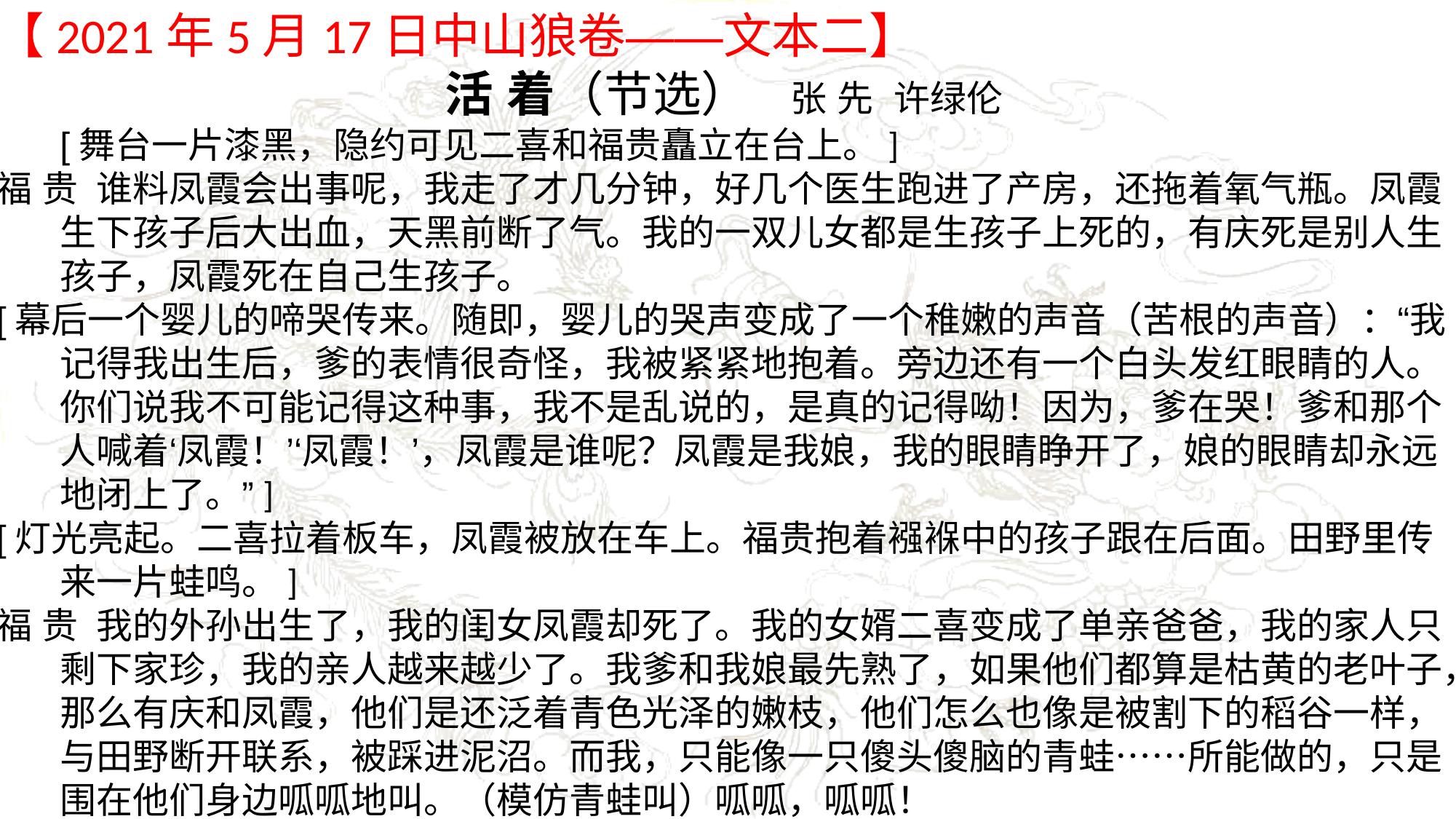

【2021年5月17日中山狼卷——文本二】
活 着（节选）    张 先  许绿伦
[舞台一片漆黑，隐约可见二喜和福贵矗立在台上。]
福 贵  谁料凤霞会出事呢，我走了才几分钟，好几个医生跑进了产房，还拖着氧气瓶。凤霞生下孩子后大出血，天黑前断了气。我的一双儿女都是生孩子上死的，有庆死是别人生孩子，凤霞死在自己生孩子。
[幕后一个婴儿的啼哭传来。随即，婴儿的哭声变成了一个稚嫩的声音（苦根的声音）：“我记得我出生后，爹的表情很奇怪，我被紧紧地抱着。旁边还有一个白头发红眼睛的人。你们说我不可能记得这种事，我不是乱说的，是真的记得呦！因为，爹在哭！爹和那个人喊着‘凤霞！’‘凤霞！’，凤霞是谁呢？凤霞是我娘，我的眼睛睁开了，娘的眼睛却永远地闭上了。”]
[灯光亮起。二喜拉着板车，凤霞被放在车上。福贵抱着襁褓中的孩子跟在后面。田野里传来一片蛙鸣。]
福 贵  我的外孙出生了，我的闺女凤霞却死了。我的女婿二喜变成了单亲爸爸，我的家人只剩下家珍，我的亲人越来越少了。我爹和我娘最先熟了，如果他们都算是枯黄的老叶子，那么有庆和凤霞，他们是还泛着青色光泽的嫩枝，他们怎么也像是被割下的稻谷一样，与田野断开联系，被踩进泥沼。而我，只能像一只傻头傻脑的青蛙……所能做的，只是围在他们身边呱呱地叫。（模仿青蛙叫）呱呱，呱呱！